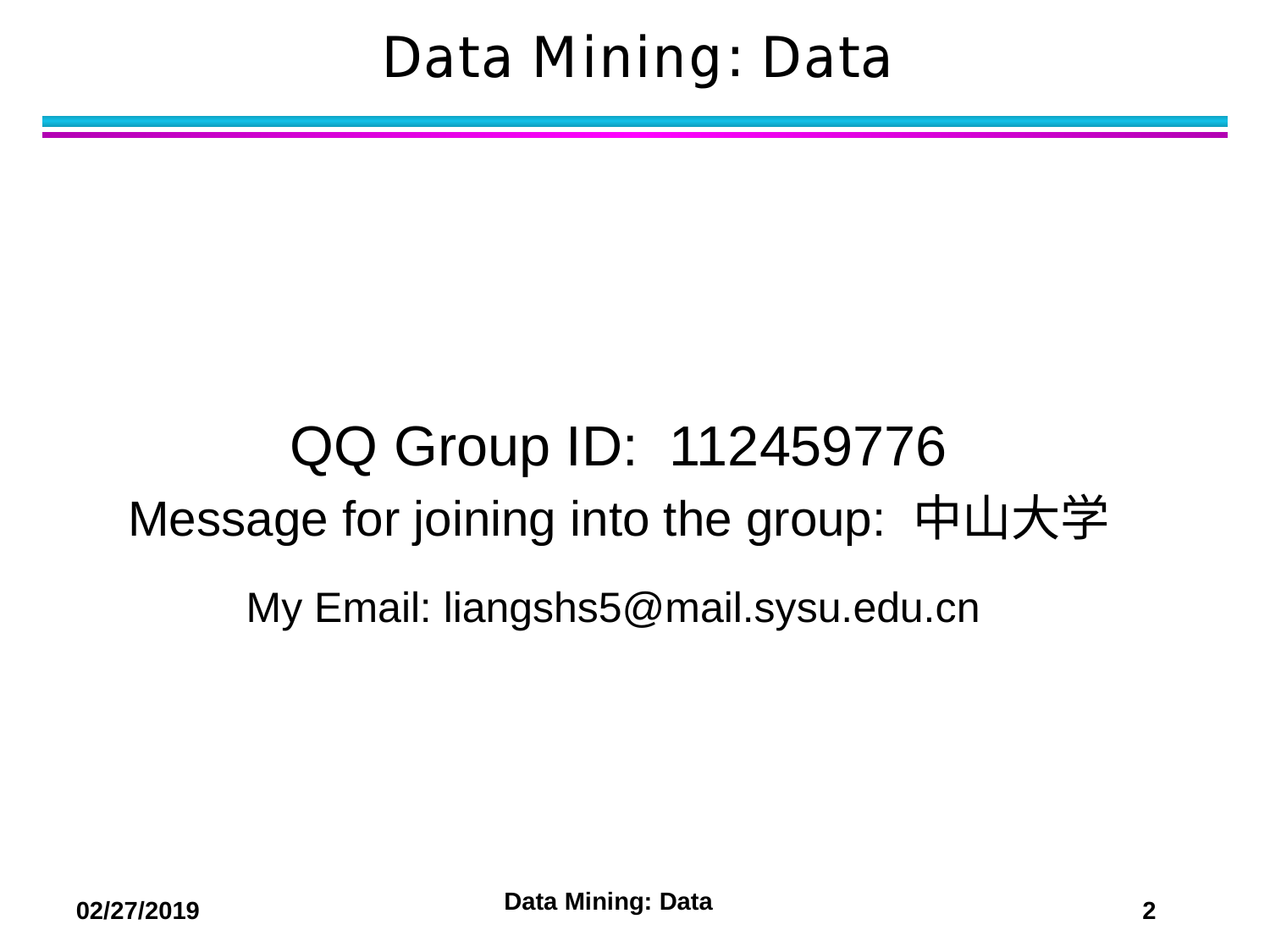

# Data Mining: Data

QQ Group ID:  112459776
Message for joining into the group: 中山大学

My Email: liangshs5@mail.sysu.edu.cn